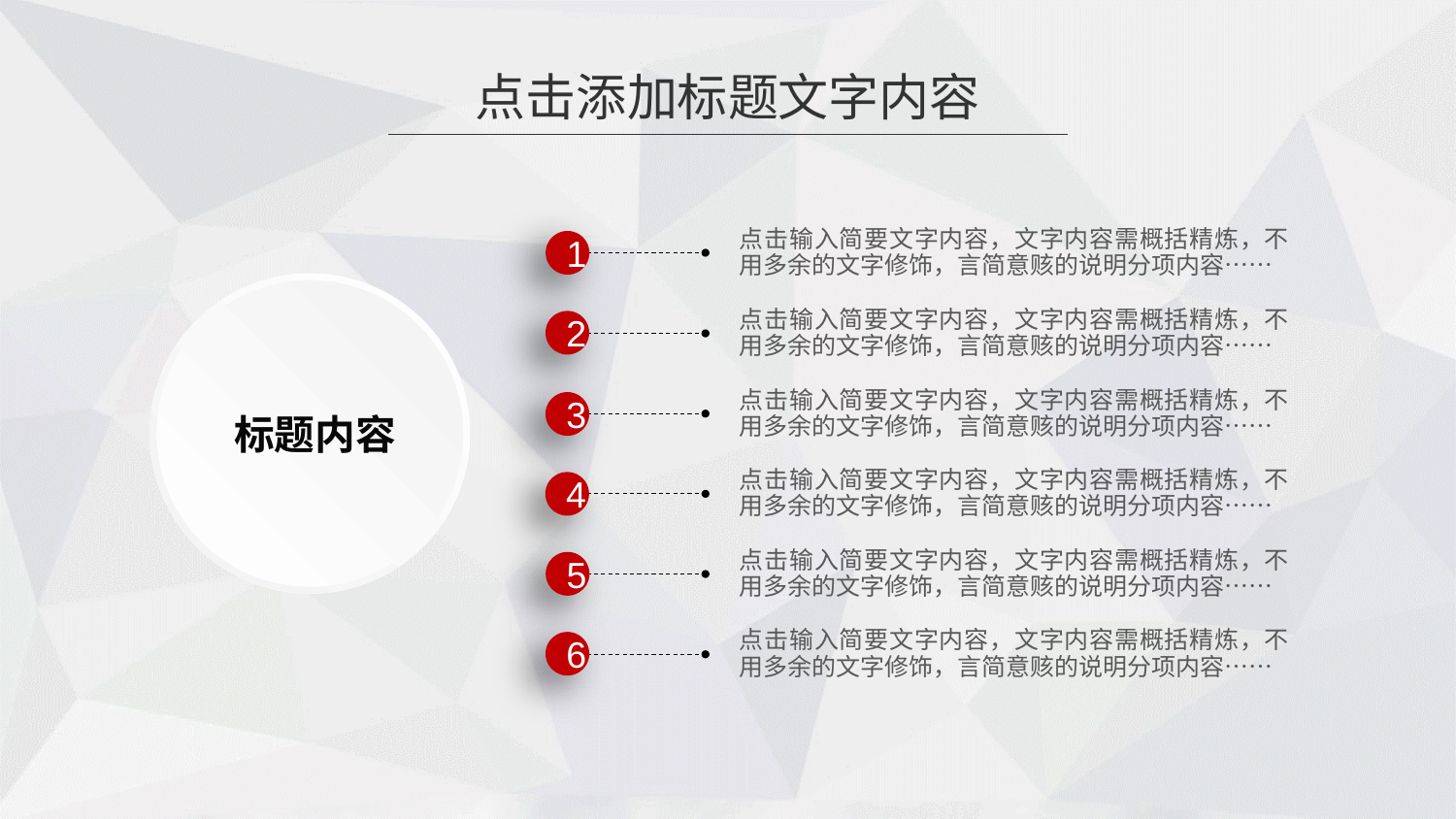

点击添加标题文字内容
点击输入简要文字内容，文字内容需概括精炼，不用多余的文字修饰，言简意赅的说明分项内容……
1

点击输入简要文字内容，文字内容需概括精炼，不用多余的文字修饰，言简意赅的说明分项内容……
2
点击输入简要文字内容，文字内容需概括精炼，不用多余的文字修饰，言简意赅的说明分项内容……
3
标题内容
点击输入简要文字内容，文字内容需概括精炼，不用多余的文字修饰，言简意赅的说明分项内容……
4
点击输入简要文字内容，文字内容需概括精炼，不用多余的文字修饰，言简意赅的说明分项内容……
5
点击输入简要文字内容，文字内容需概括精炼，不用多余的文字修饰，言简意赅的说明分项内容……
6